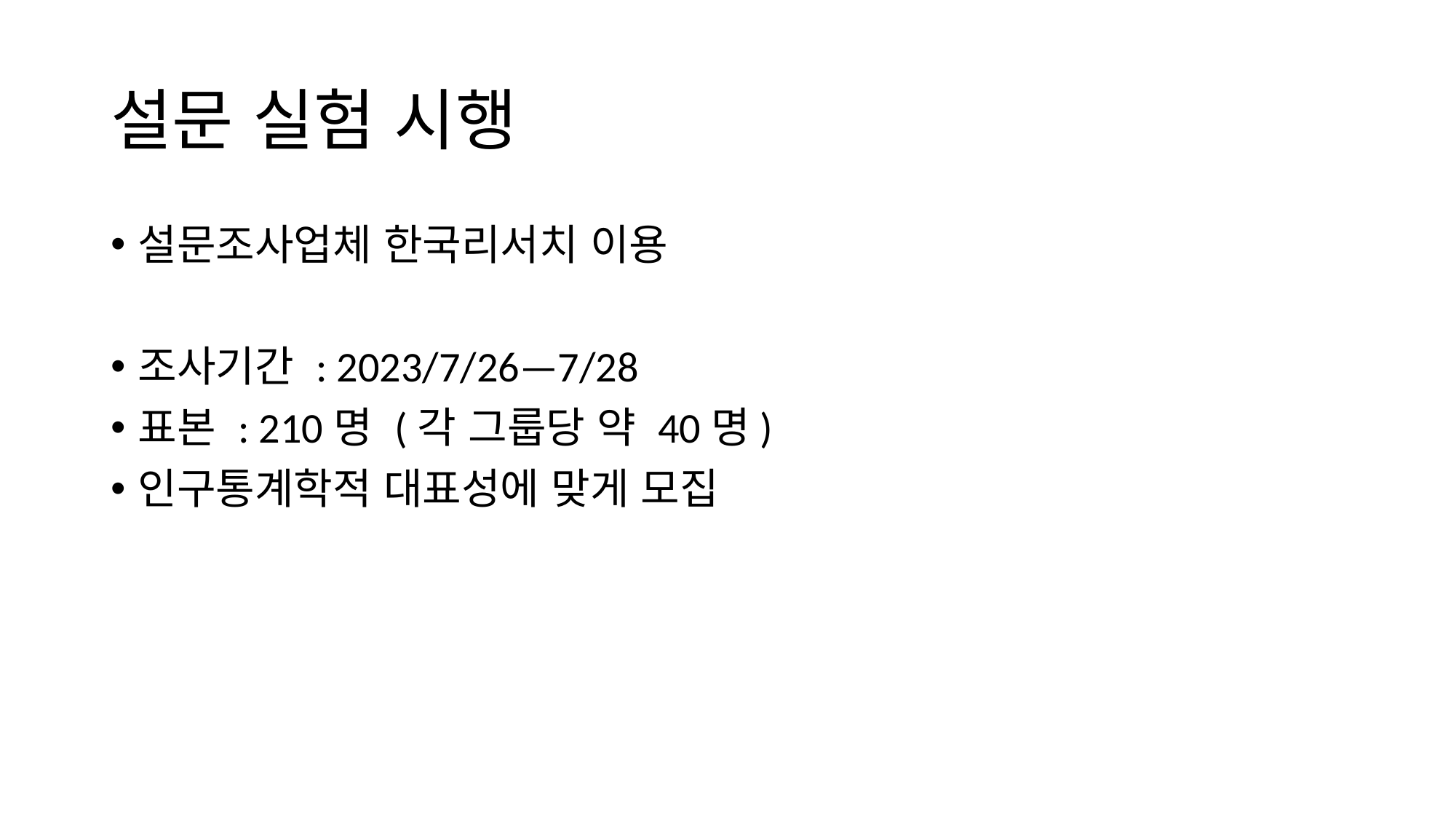

# 설문 실험 시행
설문조사업체 한국리서치 이용

조사기간 : 2023/7/26—7/28
표본 : 210명 (각 그룹당 약 40명)
인구통계학적 대표성에 맞게 모집